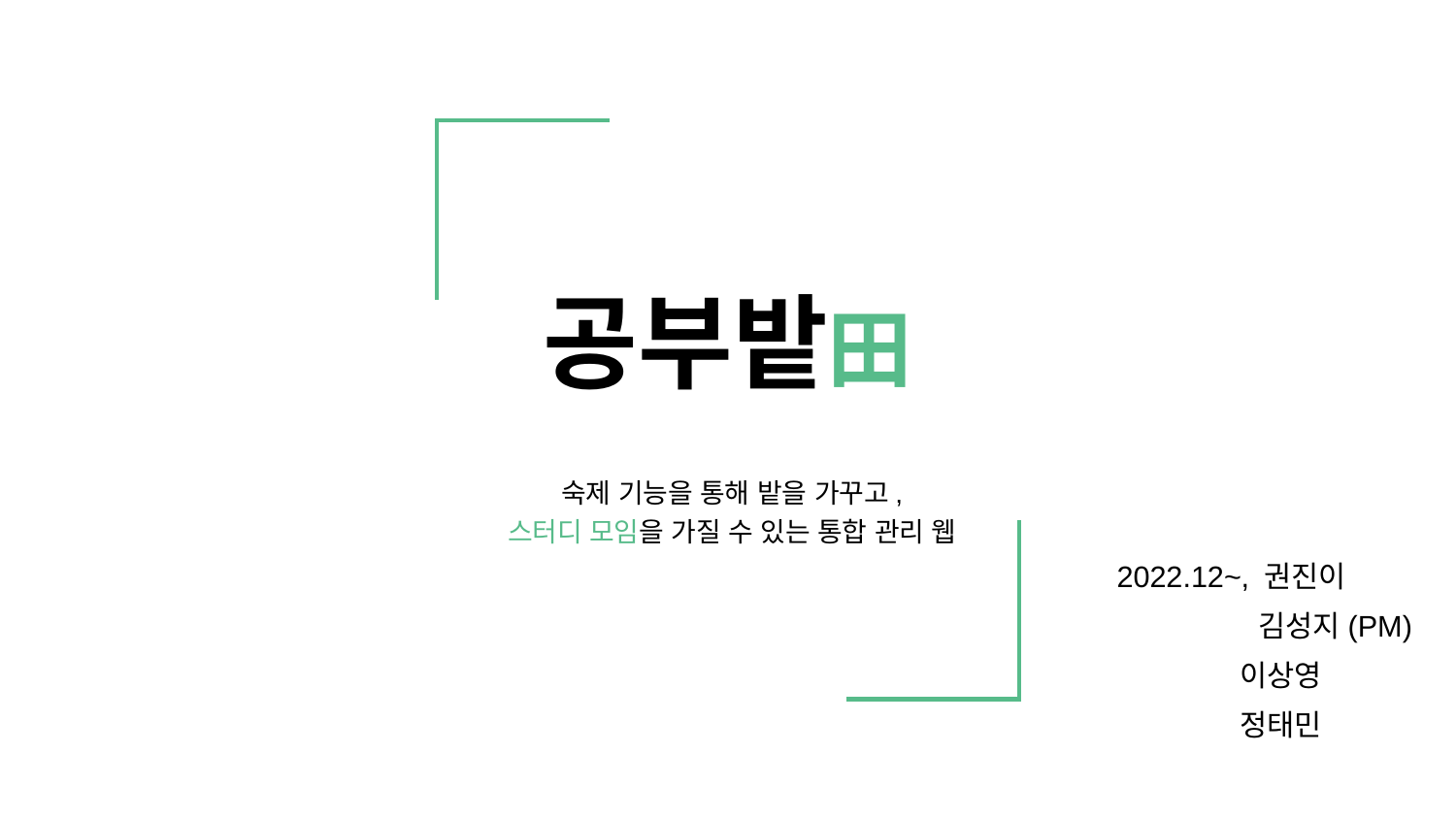

# 공부밭田
숙제 기능을 통해 밭을 가꾸고,
스터디 모임을 가질 수 있는 통합 관리 웹
 2022.12~, 권진이
 김성지(PM)
    이상영
    정태민